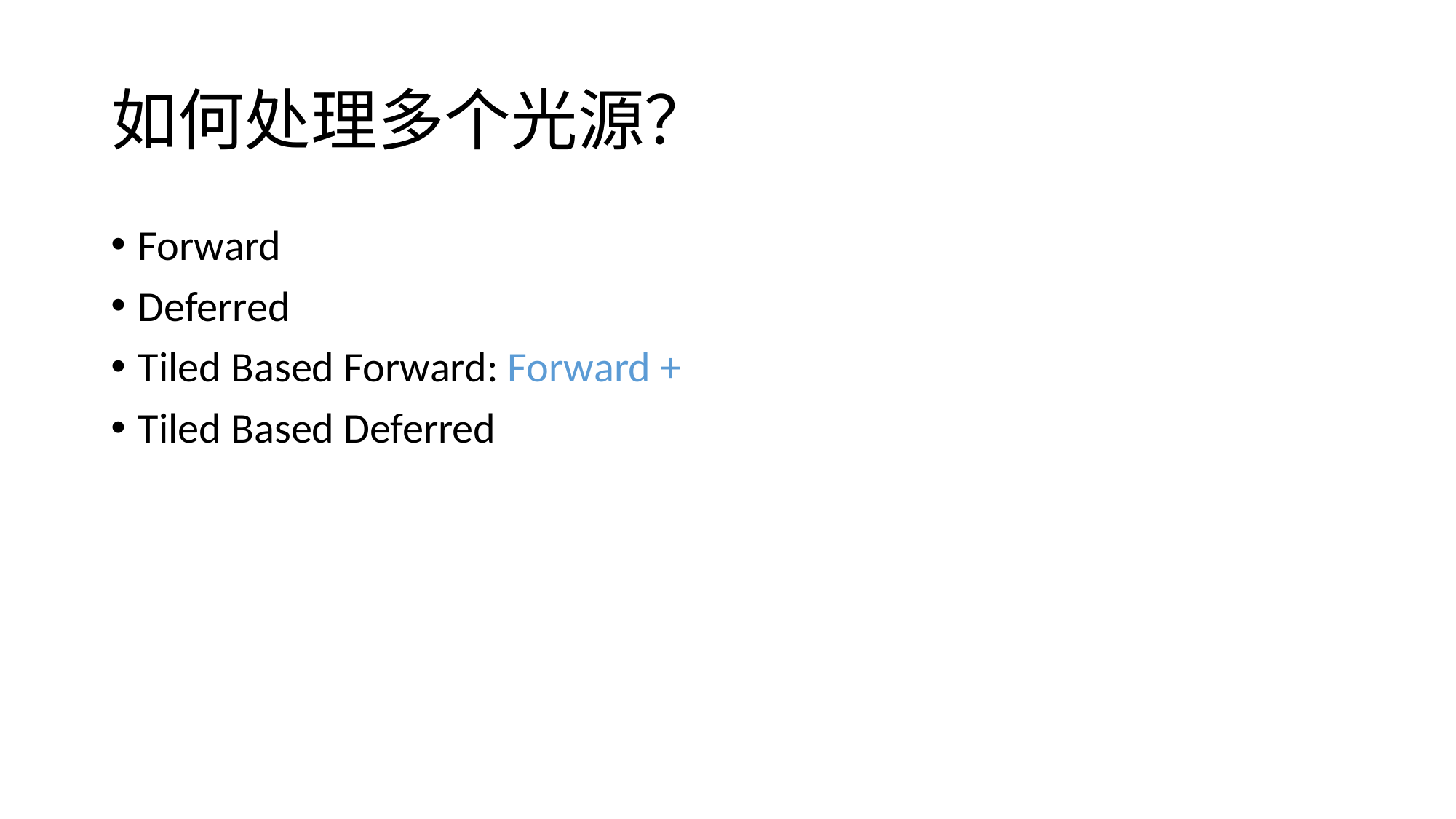

# 如何处理多个光源？
Forward
Deferred
Tiled Based Forward: Forward +
Tiled Based Deferred